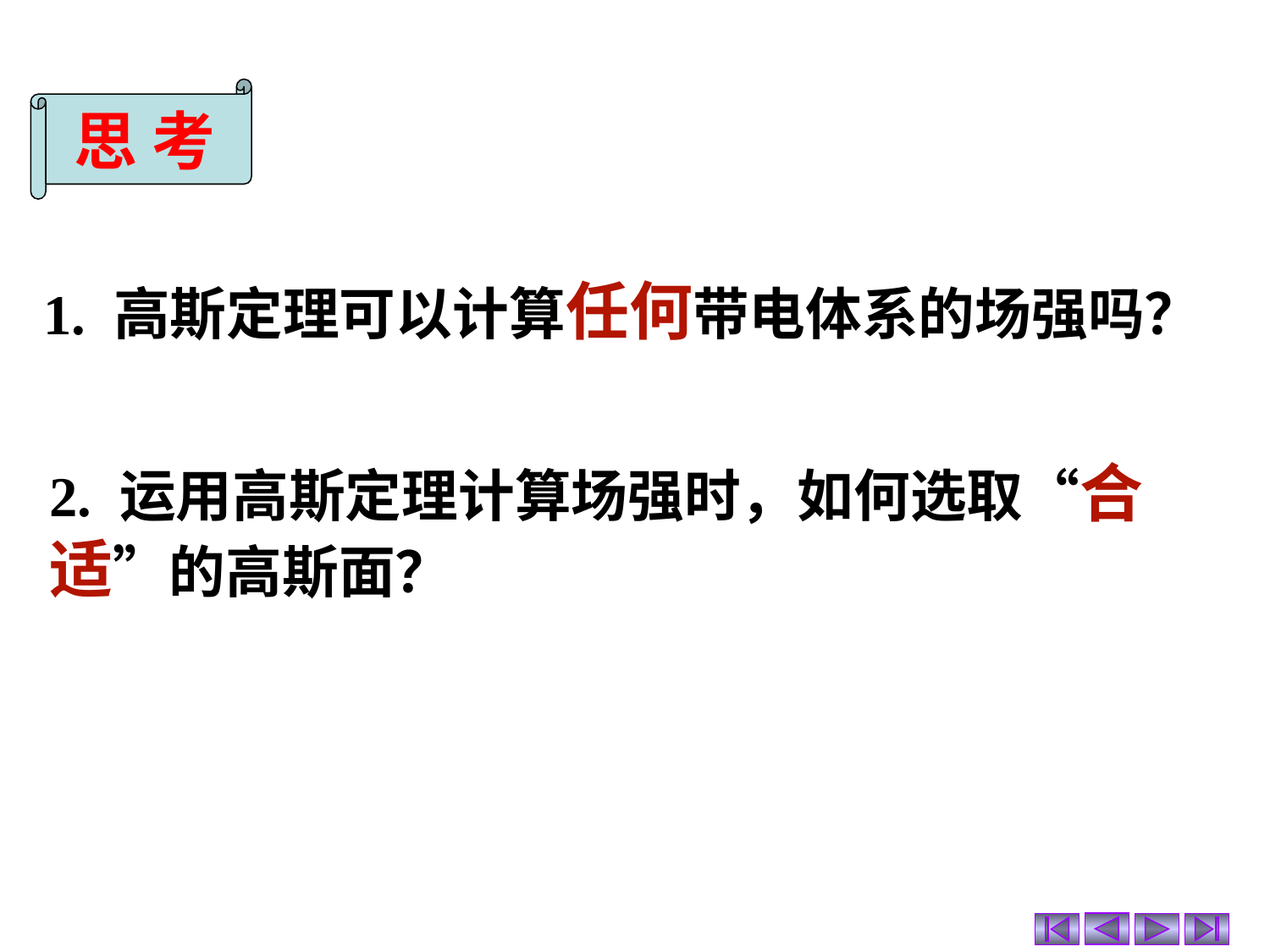

思 考
1. 高斯定理可以计算任何带电体系的场强吗？
2. 运用高斯定理计算场强时，如何选取“合适”的高斯面？